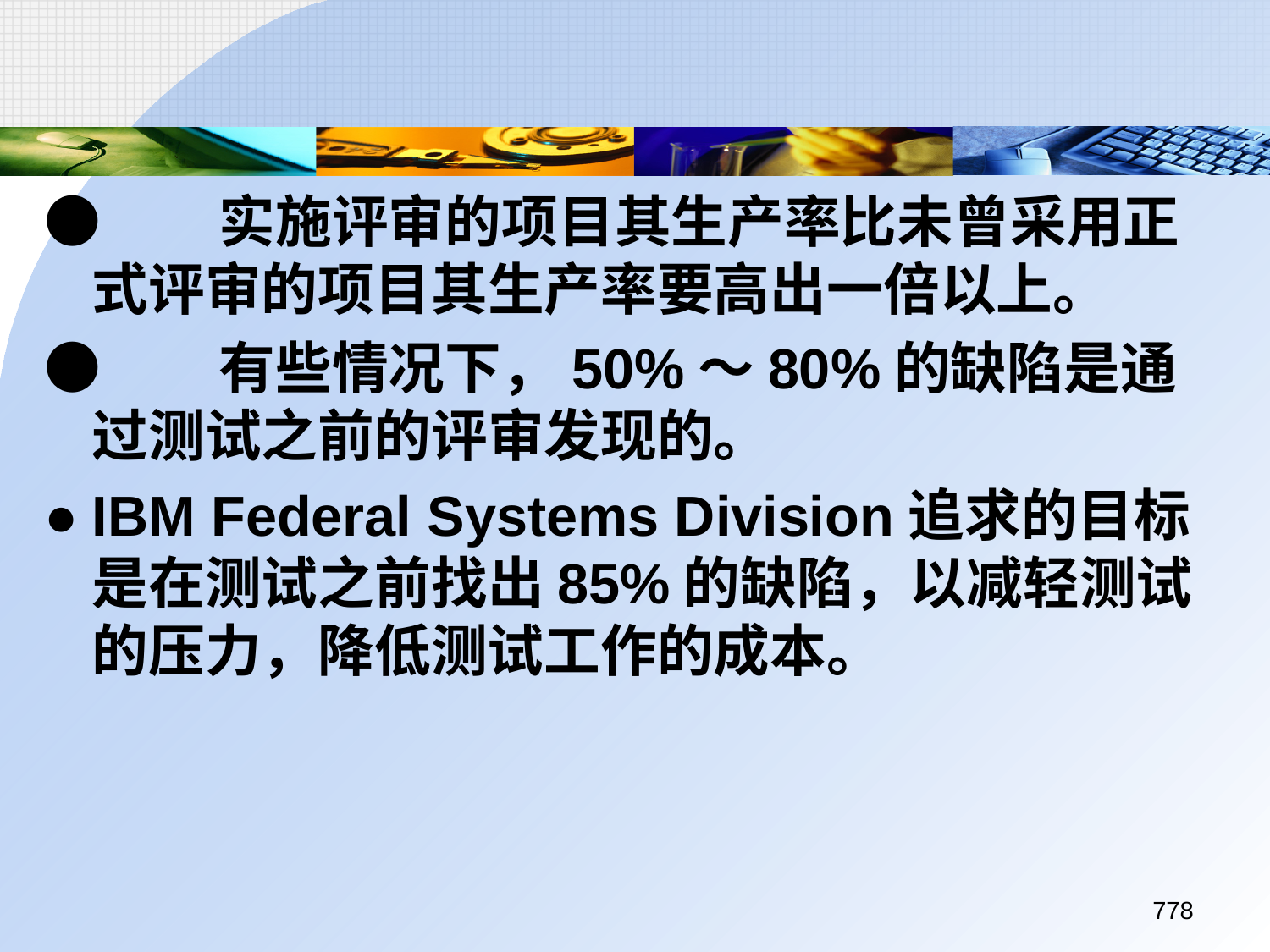

●	实施评审的项目其生产率比未曾采用正式评审的项目其生产率要高出一倍以上。
●	有些情况下，50%～80%的缺陷是通过测试之前的评审发现的。
●	IBM Federal Systems Division追求的目标是在测试之前找出85%的缺陷，以减轻测试的压力，降低测试工作的成本。
778